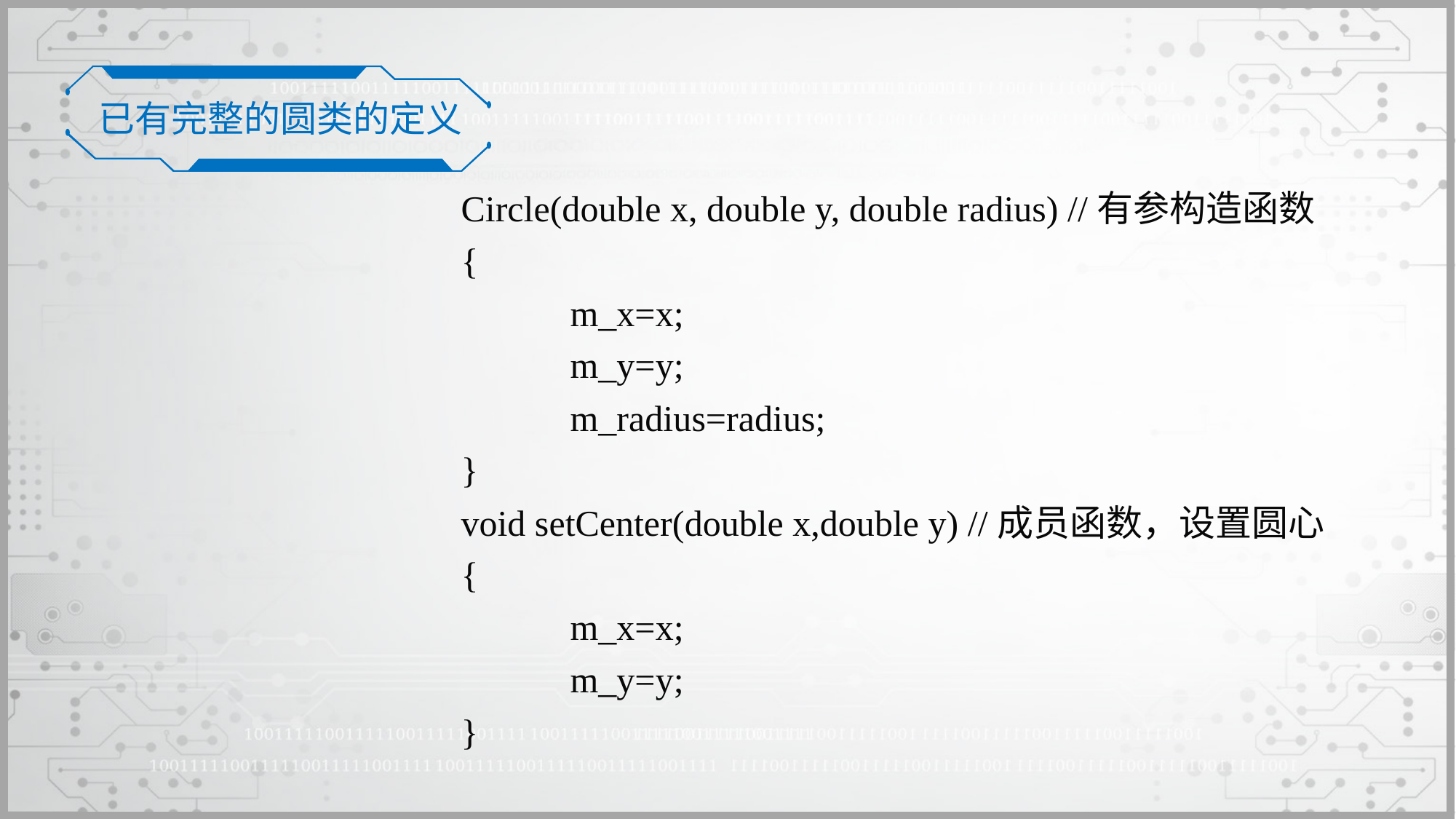

已有完整的圆类的定义
	Circle(double x, double y, double radius) //有参构造函数
	{
		m_x=x;
		m_y=y;
		m_radius=radius;
	}
	void setCenter(double x,double y) //成员函数，设置圆心
	{
		m_x=x;
		m_y=y;
	}